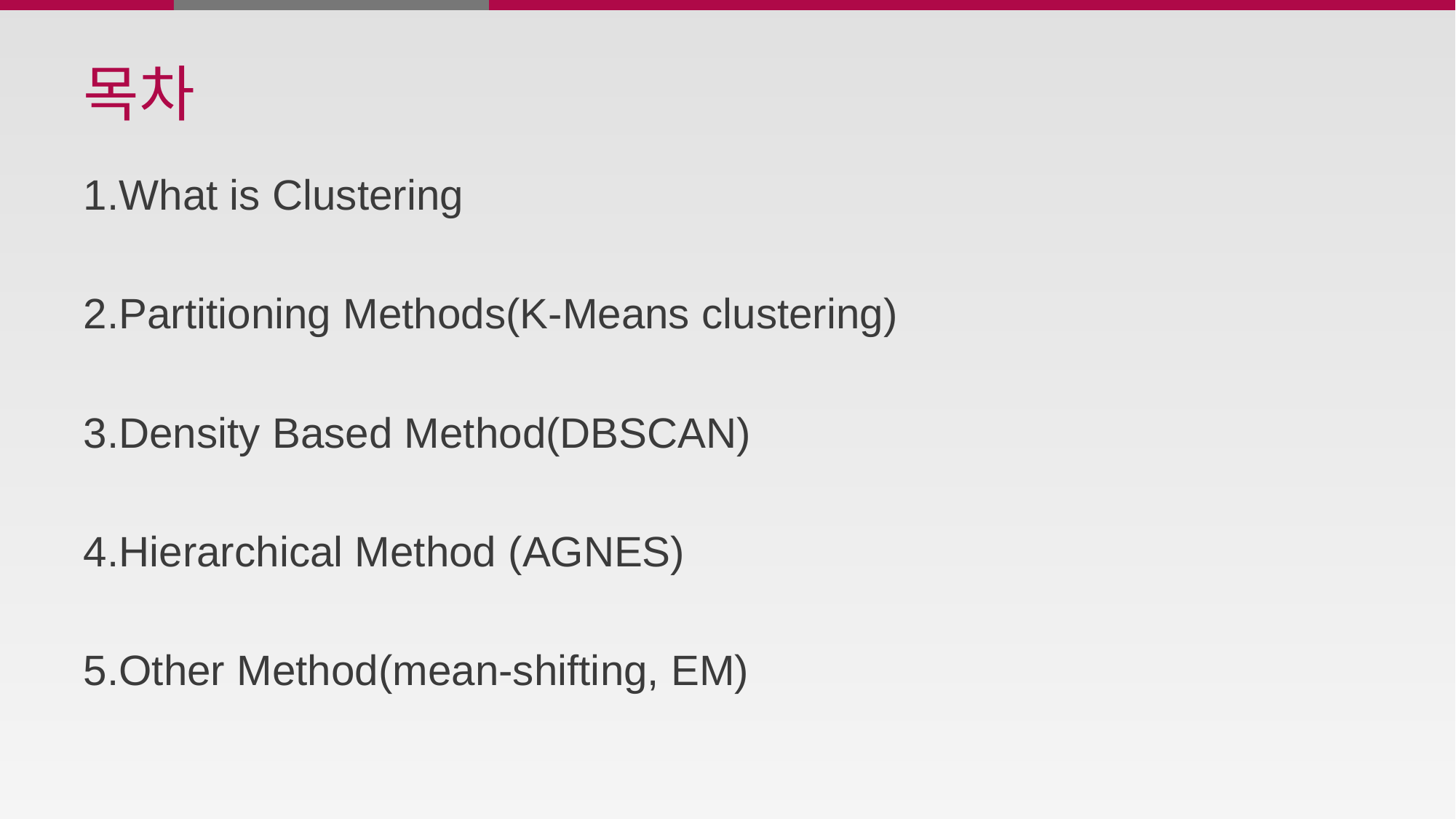

# 목차
1.What is Clustering

2.Partitioning Methods(K-Means clustering)

3.Density Based Method(DBSCAN)

4.Hierarchical Method (AGNES)

5.Other Method(mean-shifting, EM)